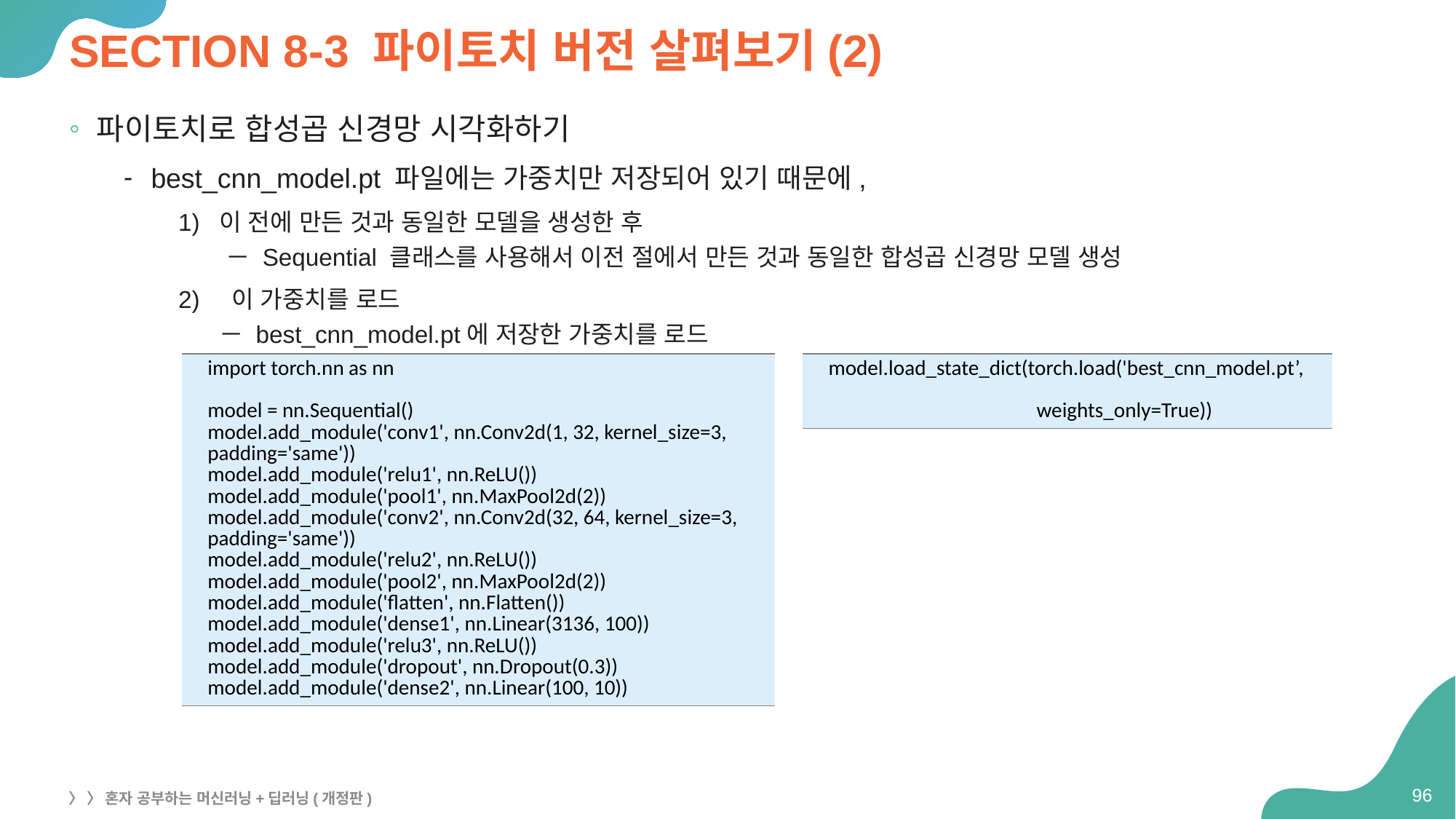

# SECTION 8-3 파이토치 버전 살펴보기(2)
파이토치로 합성곱 신경망 시각화하기
best_cnn_model.pt 파일에는 가중치만 저장되어 있기 때문에,
이 전에 만든 것과 동일한 모델을 생성한 후
 － Sequential 클래스를 사용해서 이전 절에서 만든 것과 동일한 합성곱 신경망 모델 생성
 이 가중치를 로드
－ best_cnn_model.pt에 저장한 가중치를 로드
| import torch.nn as nn model = nn.Sequential() model.add\_module('conv1', nn.Conv2d(1, 32, kernel\_size=3, padding='same')) model.add\_module('relu1', nn.ReLU()) model.add\_module('pool1', nn.MaxPool2d(2)) model.add\_module('conv2', nn.Conv2d(32, 64, kernel\_size=3, padding='same')) model.add\_module('relu2', nn.ReLU()) model.add\_module('pool2', nn.MaxPool2d(2)) model.add\_module('flatten', nn.Flatten()) model.add\_module('dense1', nn.Linear(3136, 100)) model.add\_module('relu3', nn.ReLU()) model.add\_module('dropout', nn.Dropout(0.3)) model.add\_module('dense2', nn.Linear(100, 10)) |
| --- |
| model.load\_state\_dict(torch.load('best\_cnn\_model.pt’, weights\_only=True)) |
| --- |
96
〉 〉 혼자 공부하는 머신러닝+딥러닝(개정판)